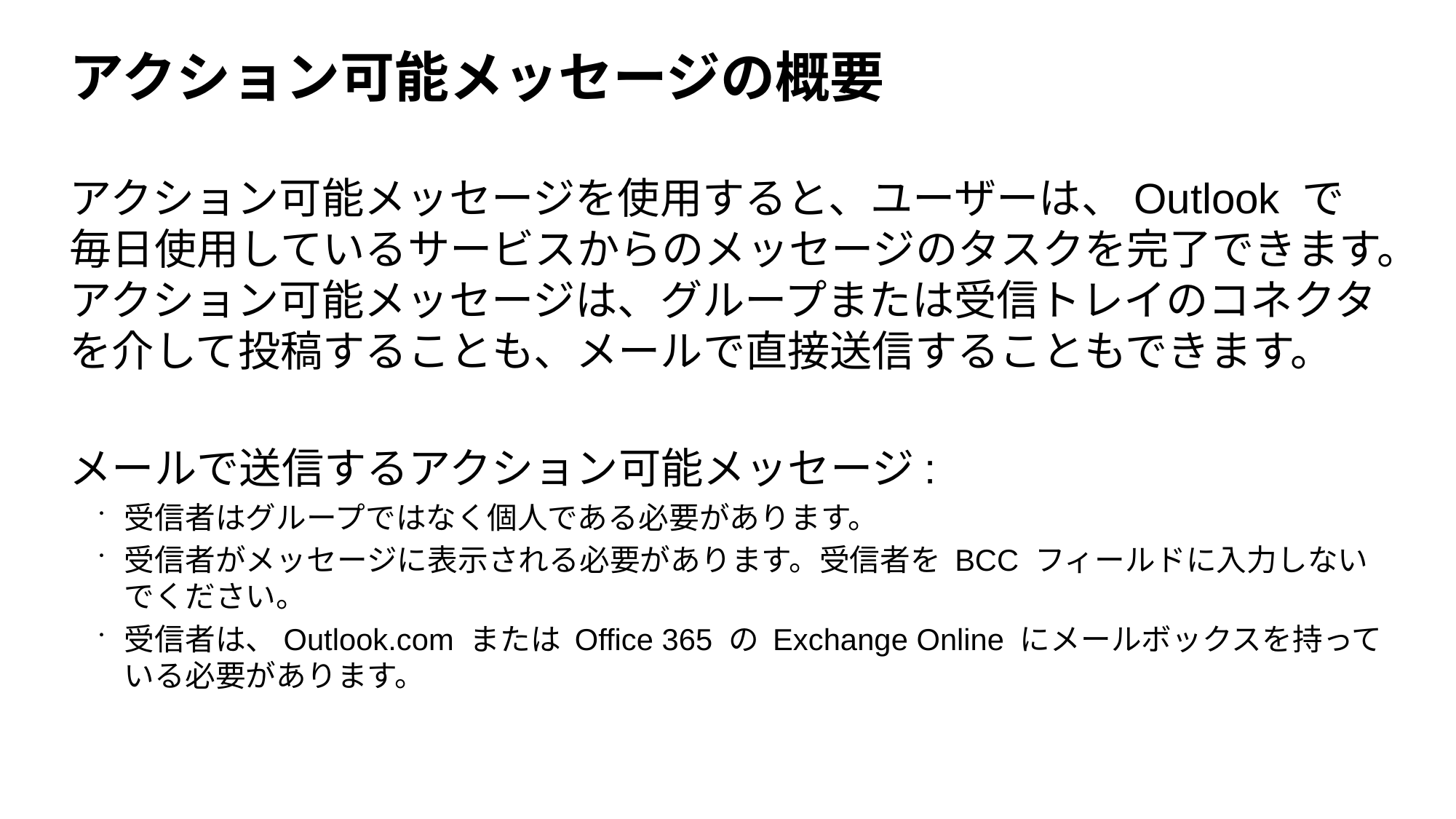

# アクション可能メッセージの概要
アクション可能メッセージを使用すると、ユーザーは、Outlook で毎日使用しているサービスからのメッセージのタスクを完了できます。アクション可能メッセージは、グループまたは受信トレイのコネクタを介して投稿することも、メールで直接送信することもできます。

メールで送信するアクション可能メッセージ:
受信者はグループではなく個人である必要があります。
受信者がメッセージに表示される必要があります。受信者を BCC フィールドに入力しないでください。
受信者は、Outlook.com または Office 365 の Exchange Online にメールボックスを持っている必要があります。